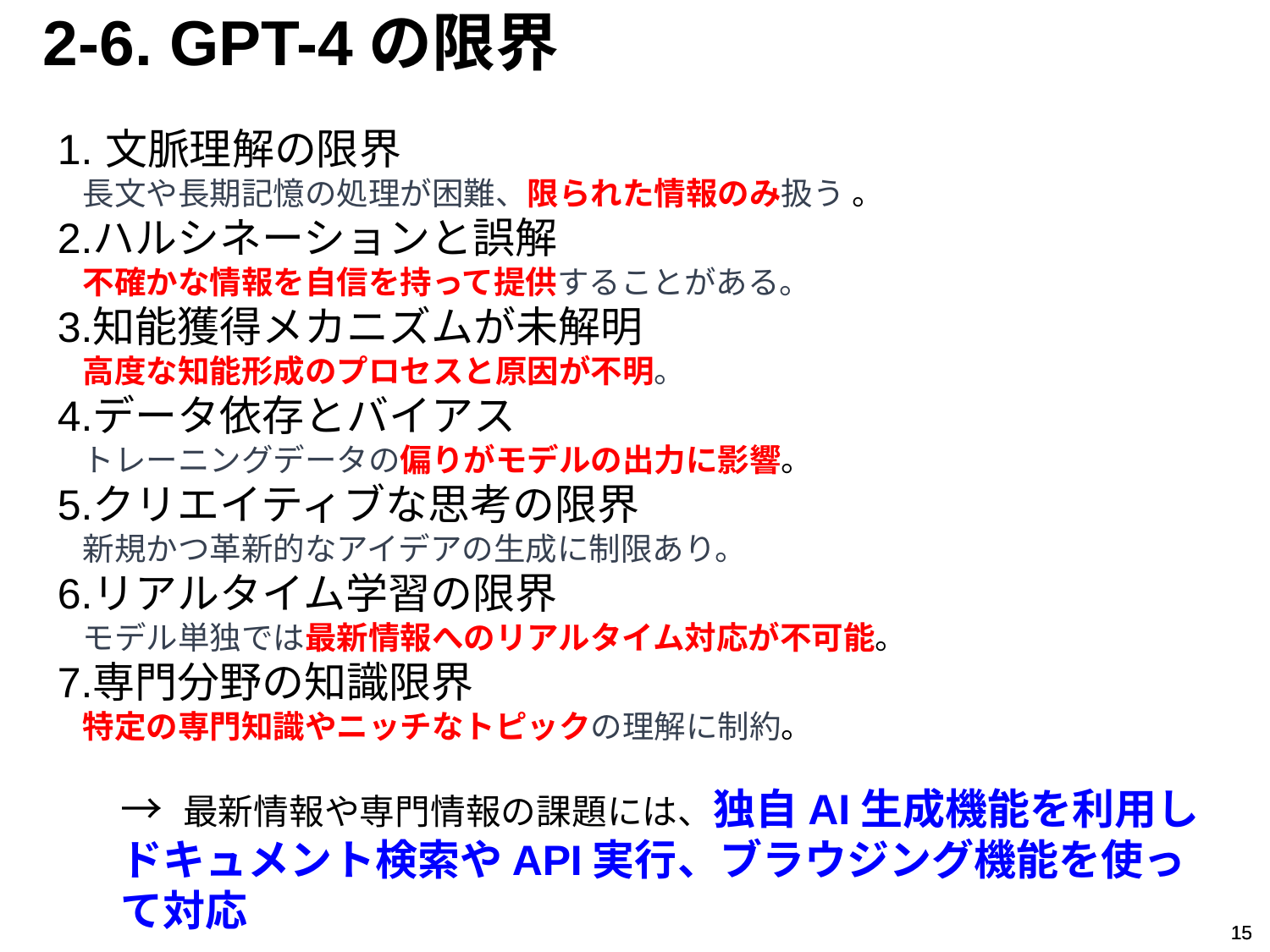

2-6. GPT-4の限界
文脈理解の限界
長文や長期記憶の処理が困難、限られた情報のみ扱う 。
ハルシネーションと誤解
不確かな情報を自信を持って提供することがある。
知能獲得メカニズムが未解明
高度な知能形成のプロセスと原因が不明。
データ依存とバイアス
トレーニングデータの偏りがモデルの出力に影響。
クリエイティブな思考の限界
新規かつ革新的なアイデアの生成に制限あり。
リアルタイム学習の限界
モデル単独では最新情報へのリアルタイム対応が不可能。
専門分野の知識限界
特定の専門知識やニッチなトピックの理解に制約。
→ 最新情報や専門情報の課題には、独自AI生成機能を利用し
ドキュメント検索やAPI実行、ブラウジング機能を使って対応